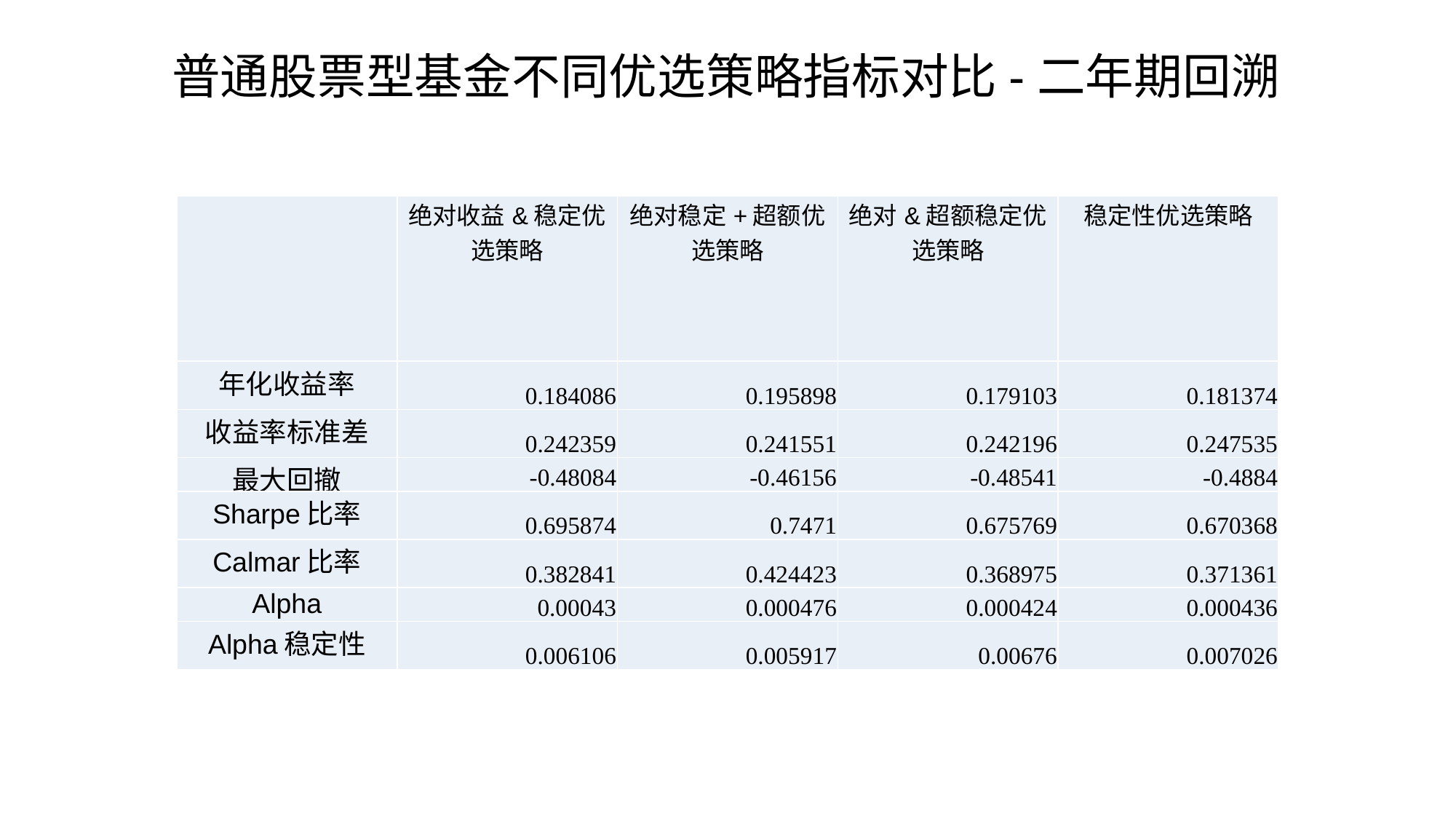

# 普通股票型基金不同优选策略指标对比-二年期回溯
|  | 绝对收益&稳定优选策略 | 绝对稳定+超额优选策略 | 绝对&超额稳定优选策略 | 稳定性优选策略 |
| --- | --- | --- | --- | --- |
| 年化收益率 | 0.184086 | 0.195898 | 0.179103 | 0.181374 |
| 收益率标准差 | 0.242359 | 0.241551 | 0.242196 | 0.247535 |
| 最大回撤 | -0.48084 | -0.46156 | -0.48541 | -0.4884 |
| Sharpe比率 | 0.695874 | 0.7471 | 0.675769 | 0.670368 |
| Calmar比率 | 0.382841 | 0.424423 | 0.368975 | 0.371361 |
| Alpha | 0.00043 | 0.000476 | 0.000424 | 0.000436 |
| Alpha稳定性 | 0.006106 | 0.005917 | 0.00676 | 0.007026 |